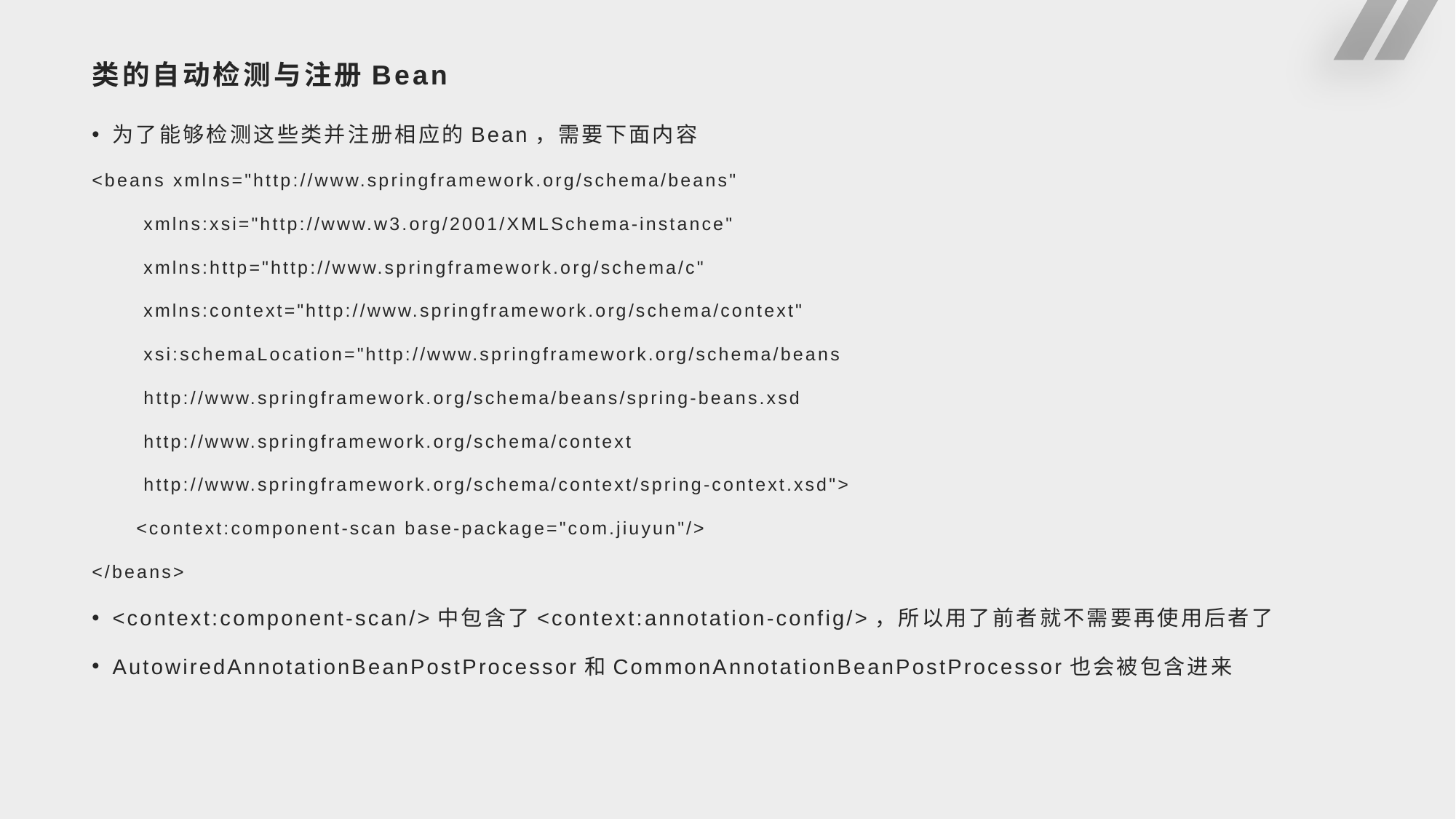

# 类的自动检测与注册Bean
为了能够检测这些类并注册相应的Bean，需要下面内容
<beans xmlns="http://www.springframework.org/schema/beans"
       xmlns:xsi="http://www.w3.org/2001/XMLSchema-instance"
       xmlns:http="http://www.springframework.org/schema/c"
       xmlns:context="http://www.springframework.org/schema/context"
       xsi:schemaLocation="http://www.springframework.org/schema/beans
       http://www.springframework.org/schema/beans/spring-beans.xsd
       http://www.springframework.org/schema/context
       http://www.springframework.org/schema/context/spring-context.xsd">
      <context:component-scan base-package="com.jiuyun"/>
</beans>
<context:component-scan/>中包含了<context:annotation-config/>，所以用了前者就不需要再使用后者了
AutowiredAnnotationBeanPostProcessor和CommonAnnotationBeanPostProcessor也会被包含进来